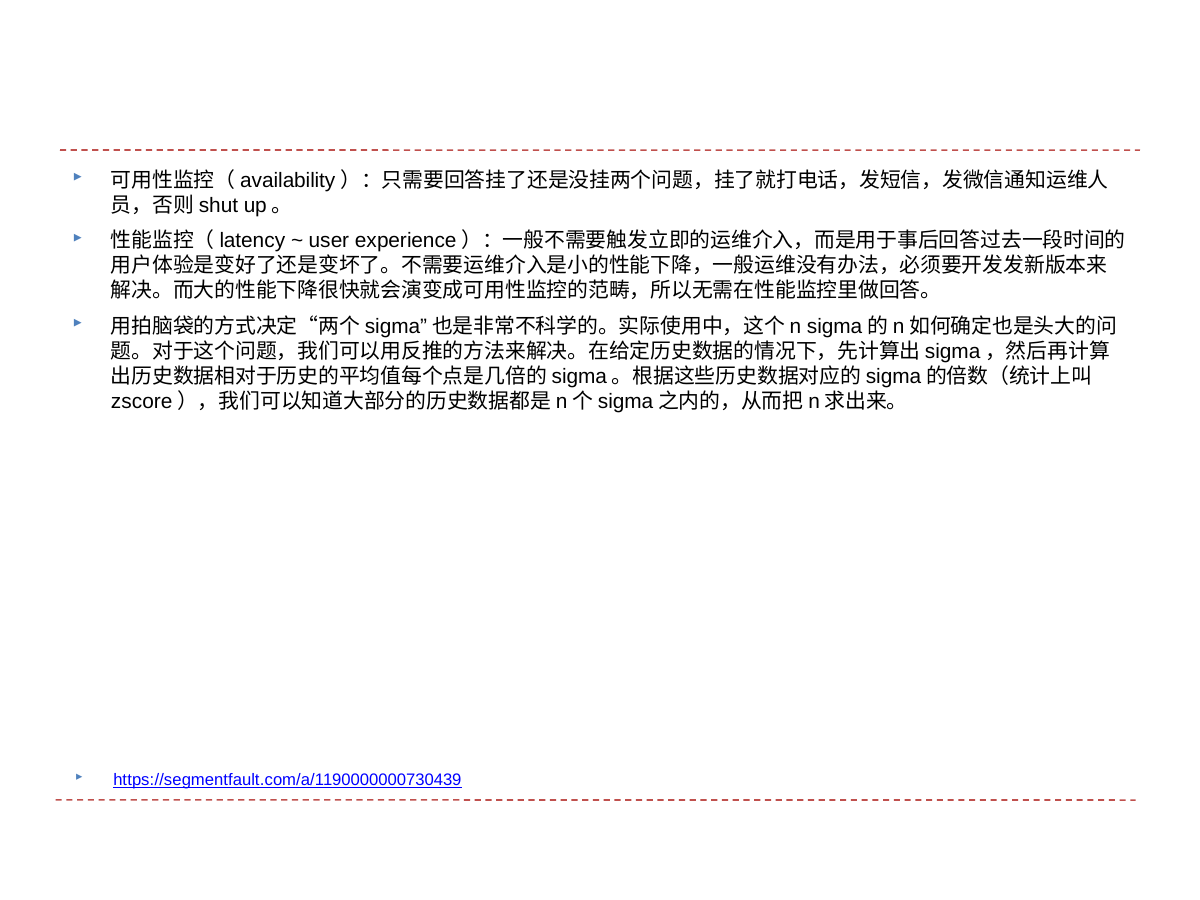

#
可用性监控（availability）：只需要回答挂了还是没挂两个问题，挂了就打电话，发短信，发微信通知运维人员，否则shut up。
性能监控（latency ~ user experience）：一般不需要触发立即的运维介入，而是用于事后回答过去一段时间的用户体验是变好了还是变坏了。不需要运维介入是小的性能下降，一般运维没有办法，必须要开发发新版本来解决。而大的性能下降很快就会演变成可用性监控的范畴，所以无需在性能监控里做回答。
用拍脑袋的方式决定“两个sigma”也是非常不科学的。实际使用中，这个n sigma的n如何确定也是头大的问题。对于这个问题，我们可以用反推的方法来解决。在给定历史数据的情况下，先计算出sigma，然后再计算出历史数据相对于历史的平均值每个点是几倍的sigma。根据这些历史数据对应的sigma的倍数（统计上叫zscore），我们可以知道大部分的历史数据都是n个sigma之内的，从而把n求出来。

https://segmentfault.com/a/1190000000730439